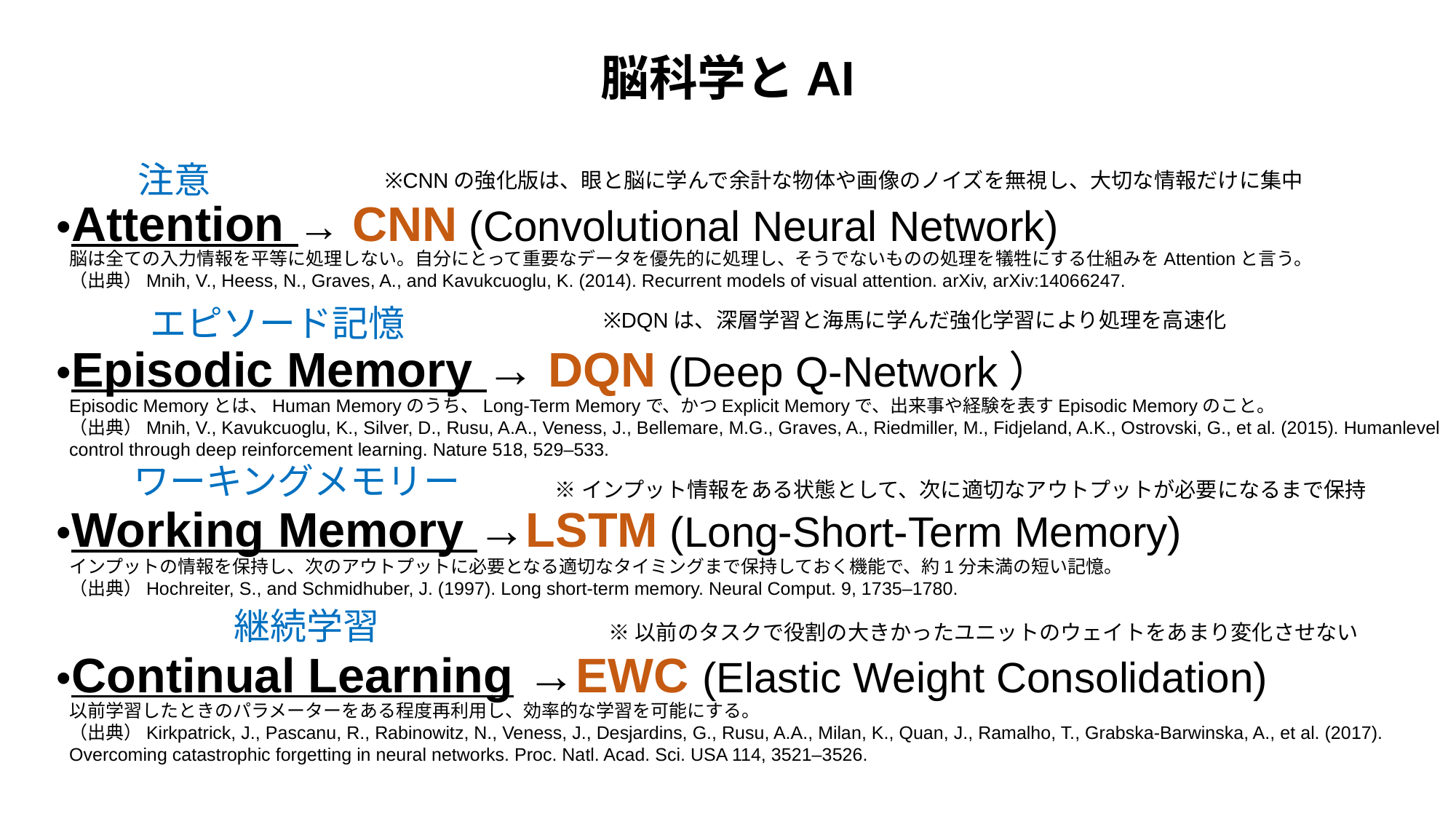

脳科学とAI
注意
※CNNの強化版は、眼と脳に学んで余計な物体や画像のノイズを無視し、大切な情報だけに集中
•Attention → CNN (Convolutional Neural Network)

•Episodic Memory → DQN (Deep Q-Network）

•Working Memory →LSTM (Long-Short-Term Memory)

•Continual Learning →EWC (Elastic Weight Consolidation)
脳は全ての入力情報を平等に処理しない。自分にとって重要なデータを優先的に処理し、そうでないものの処理を犠牲にする仕組みをAttentionと言う。
（出典）Mnih, V., Heess, N., Graves, A., and Kavukcuoglu, K. (2014). Recurrent models of visual attention. arXiv, arXiv:14066247.
エピソード記憶
※DQNは、深層学習と海馬に学んだ強化学習により処理を高速化
Episodic Memoryとは、Human Memoryのうち、Long-Term Memoryで、かつExplicit Memoryで、出来事や経験を表すEpisodic Memoryのこと。
（出典）Mnih, V., Kavukcuoglu, K., Silver, D., Rusu, A.A., Veness, J., Bellemare, M.G., Graves, A., Riedmiller, M., Fidjeland, A.K., Ostrovski, G., et al. (2015). Humanlevel control through deep reinforcement learning. Nature 518, 529–533.
ワーキングメモリー
※インプット情報をある状態として、次に適切なアウトプットが必要になるまで保持
インプットの情報を保持し、次のアウトプットに必要となる適切なタイミングまで保持しておく機能で、約1分未満の短い記憶。
（出典）Hochreiter, S., and Schmidhuber, J. (1997). Long short-term memory. Neural Comput. 9, 1735–1780.
継続学習
※以前のタスクで役割の大きかったユニットのウェイトをあまり変化させない
以前学習したときのパラメーターをある程度再利用し、効率的な学習を可能にする。
（出典）Kirkpatrick, J., Pascanu, R., Rabinowitz, N., Veness, J., Desjardins, G., Rusu, A.A., Milan, K., Quan, J., Ramalho, T., Grabska-Barwinska, A., et al. (2017). Overcoming catastrophic forgetting in neural networks. Proc. Natl. Acad. Sci. USA 114, 3521–3526.